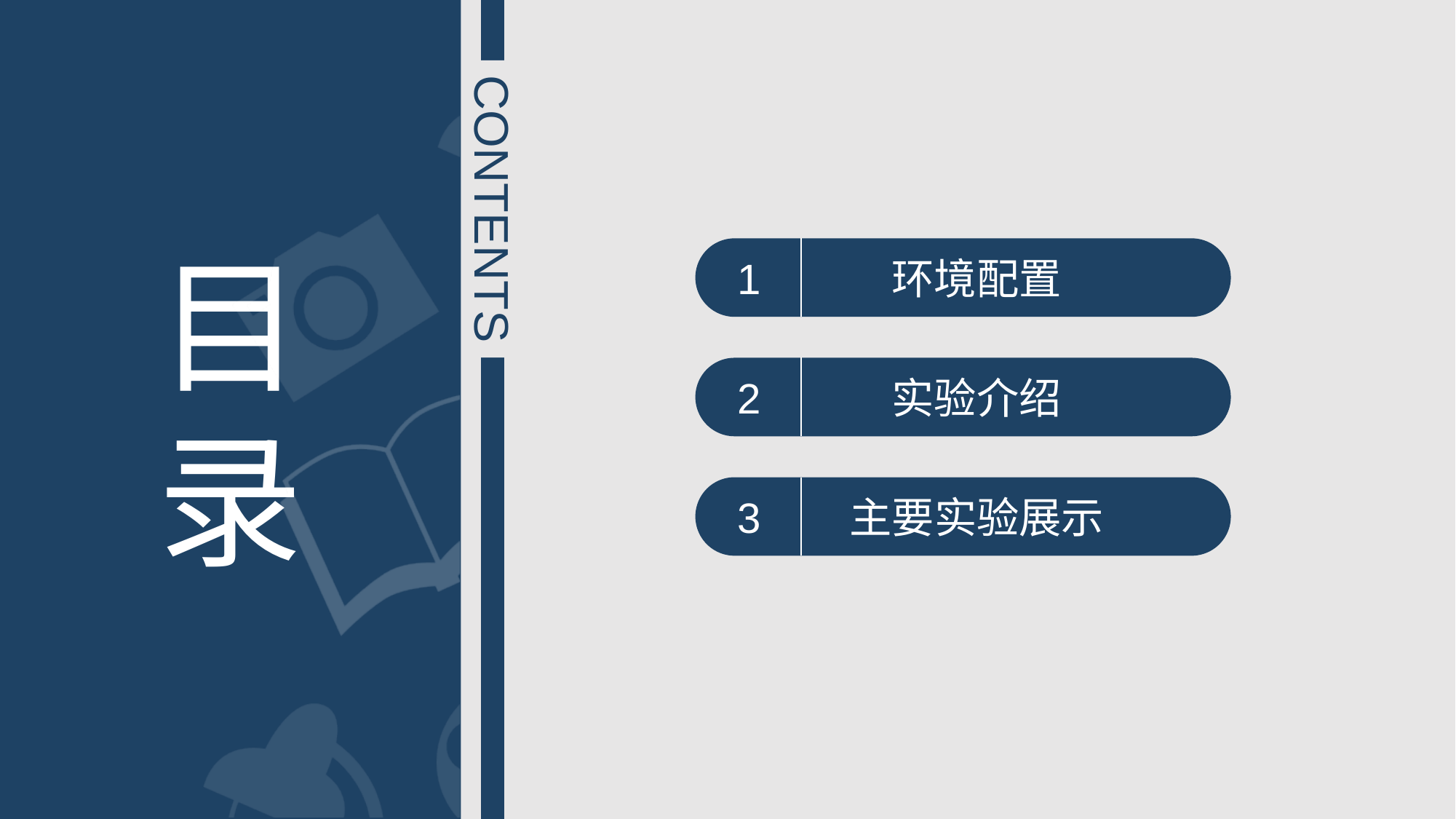

目
录

CONTENTS

1
环境配置

2
实验介绍

3
主要实验展示
`